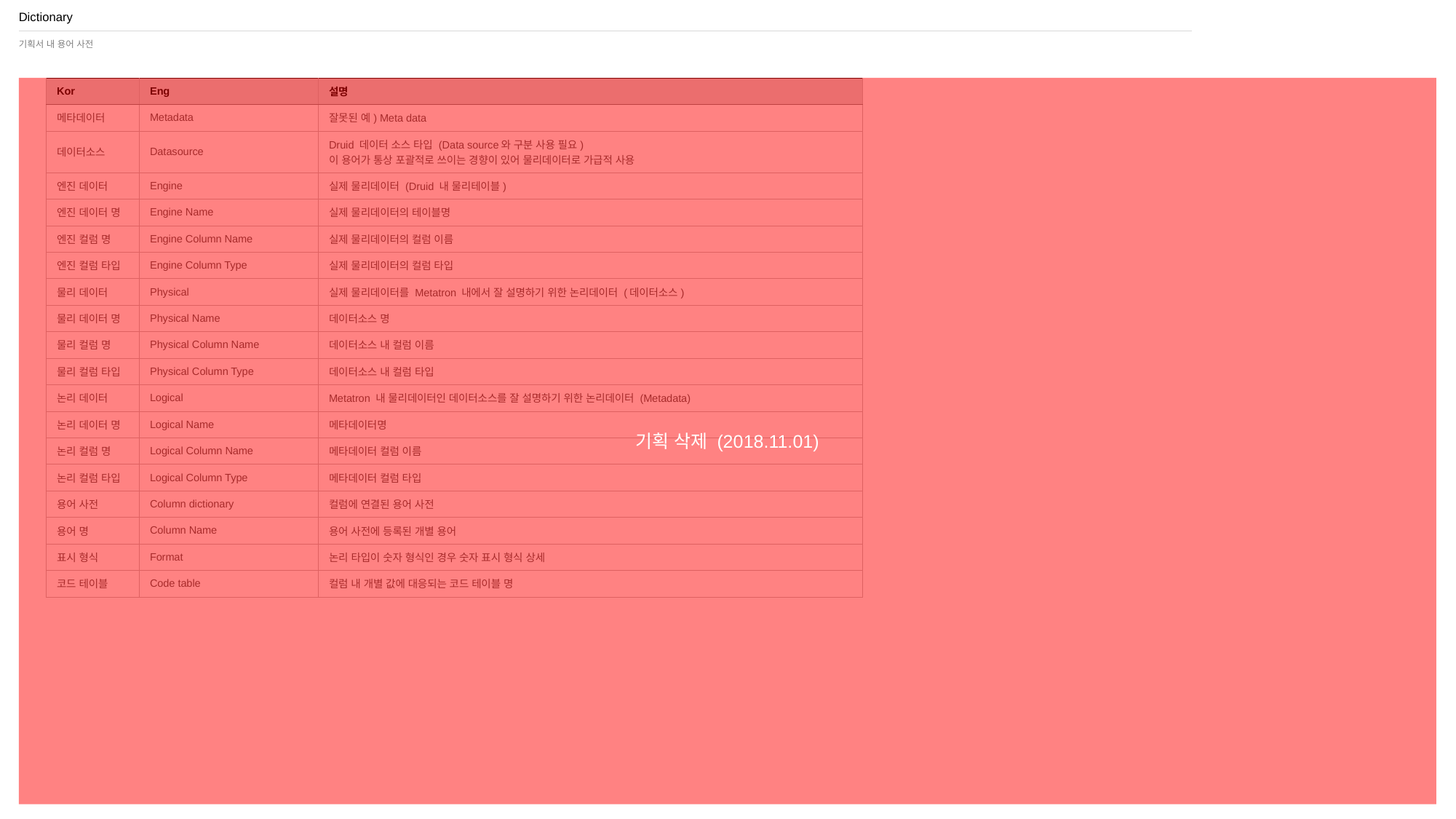

# Dictionary
기획서 내 용어 사전
기획 삭제 (2018.11.01)
| Kor | Eng | 설명 |
| --- | --- | --- |
| 메타데이터 | Metadata | 잘못된 예) Meta data |
| 데이터소스 | Datasource | Druid 데이터 소스 타입 (Data source와 구분 사용 필요) 이 용어가 통상 포괄적로 쓰이는 경향이 있어 물리데이터로 가급적 사용 |
| 엔진 데이터 | Engine | 실제 물리데이터 (Druid 내 물리테이블) |
| 엔진 데이터 명 | Engine Name | 실제 물리데이터의 테이블명 |
| 엔진 컬럼 명 | Engine Column Name | 실제 물리데이터의 컬럼 이름 |
| 엔진 컬럼 타입 | Engine Column Type | 실제 물리데이터의 컬럼 타입 |
| 물리 데이터 | Physical | 실제 물리데이터를 Metatron 내에서 잘 설명하기 위한 논리데이터 (데이터소스) |
| 물리 데이터 명 | Physical Name | 데이터소스 명 |
| 물리 컬럼 명 | Physical Column Name | 데이터소스 내 컬럼 이름 |
| 물리 컬럼 타입 | Physical Column Type | 데이터소스 내 컬럼 타입 |
| 논리 데이터 | Logical | Metatron 내 물리데이터인 데이터소스를 잘 설명하기 위한 논리데이터 (Metadata) |
| 논리 데이터 명 | Logical Name | 메타데이터명 |
| 논리 컬럼 명 | Logical Column Name | 메타데이터 컬럼 이름 |
| 논리 컬럼 타입 | Logical Column Type | 메타데이터 컬럼 타입 |
| 용어 사전 | Column dictionary | 컬럼에 연결된 용어 사전 |
| 용어 명 | Column Name | 용어 사전에 등록된 개별 용어 |
| 표시 형식 | Format | 논리 타입이 숫자 형식인 경우 숫자 표시 형식 상세 |
| 코드 테이블 | Code table | 컬럼 내 개별 값에 대응되는 코드 테이블 명 |